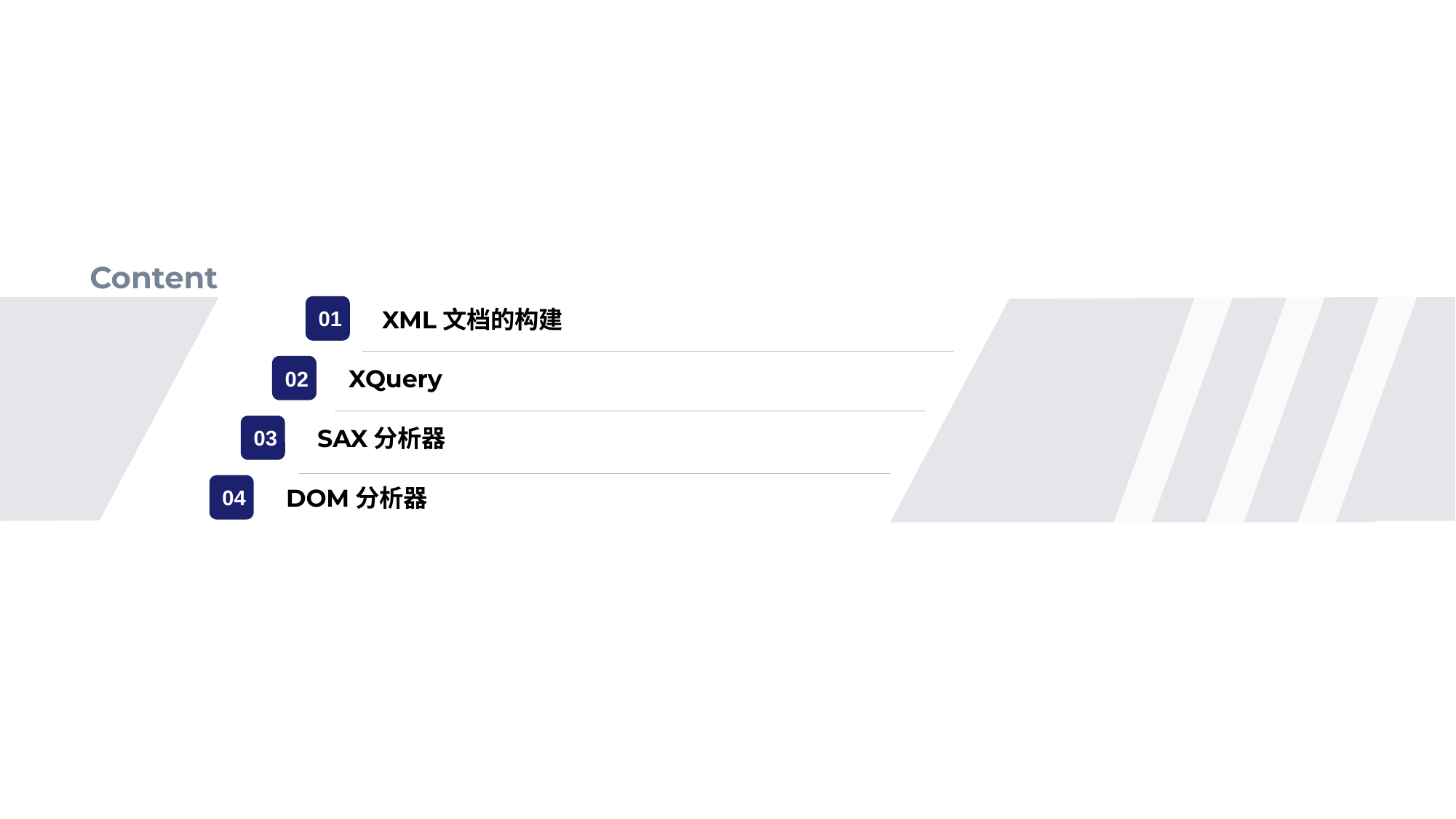

Content
XML文档的构建

01

XQuery
02
SAX分析器
03
DOM分析器
04